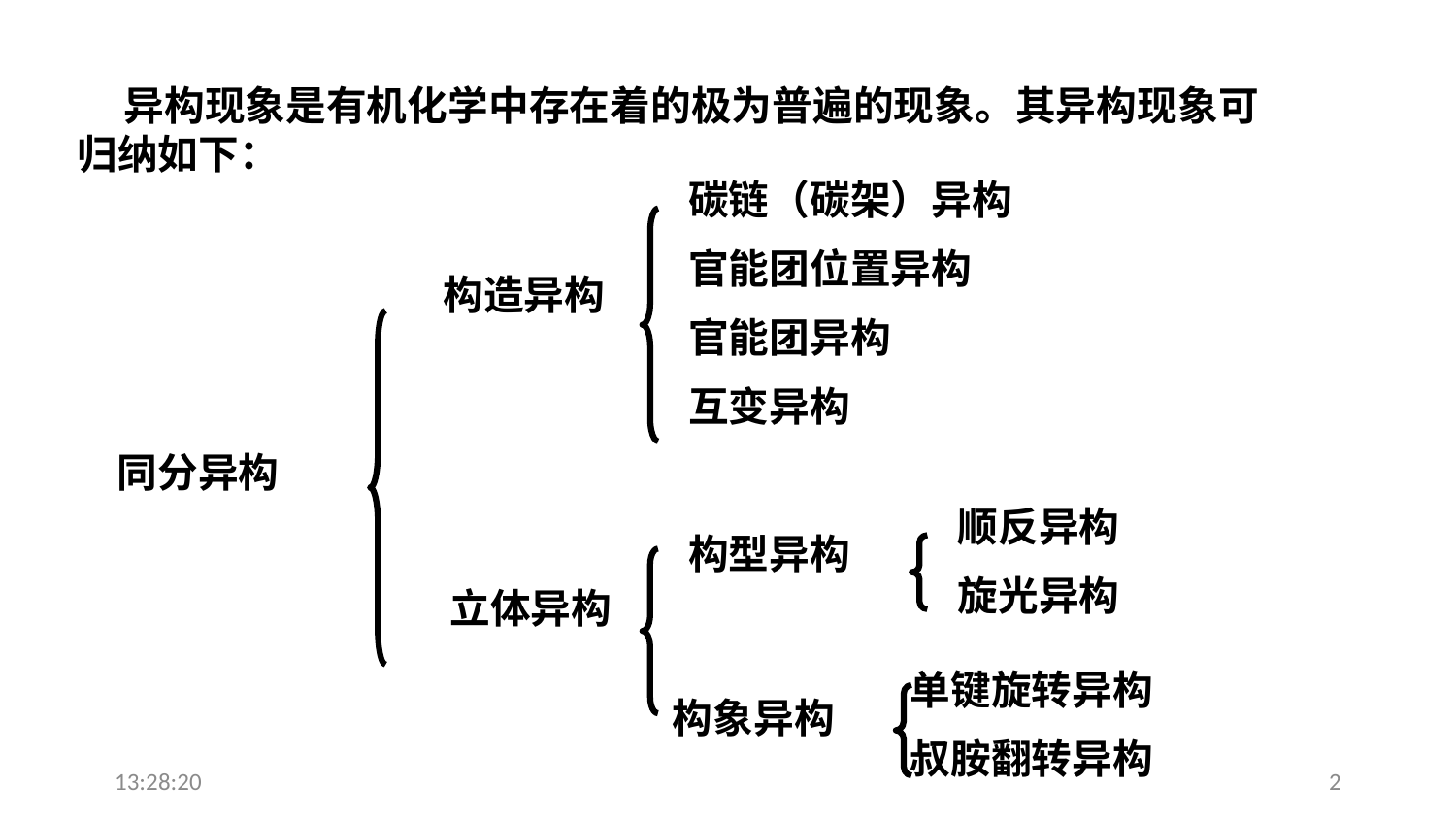

异构现象是有机化学中存在着的极为普遍的现象。其异构现象可归纳如下：
碳链（碳架）异构
官能团位置异构
官能团异构
互变异构

     构造异构

    同分异构
顺反异构
旋光异构
构型异构

    立体异构
单键旋转异构
叔胺翻转异构
构象异构

13:28:20
2